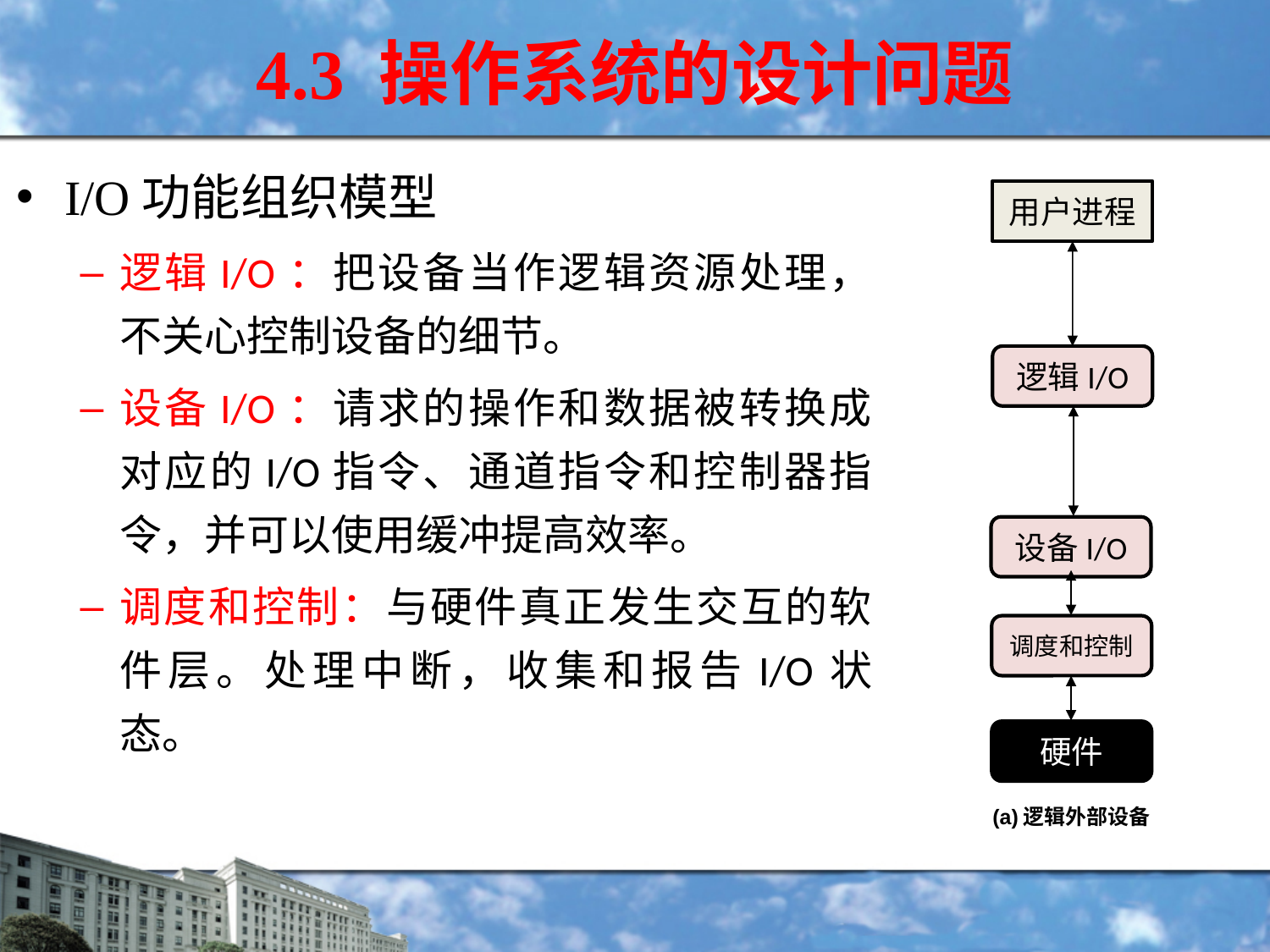

# 4.3 操作系统的设计问题
I/O功能组织模型
逻辑I/O：把设备当作逻辑资源处理，不关心控制设备的细节。
设备I/O：请求的操作和数据被转换成对应的I/O指令、通道指令和控制器指令，并可以使用缓冲提高效率。
调度和控制：与硬件真正发生交互的软件层。处理中断，收集和报告I/O状态。

用户进程
逻辑I/O
设备I/O
调度和控制
硬件
(a)逻辑外部设备